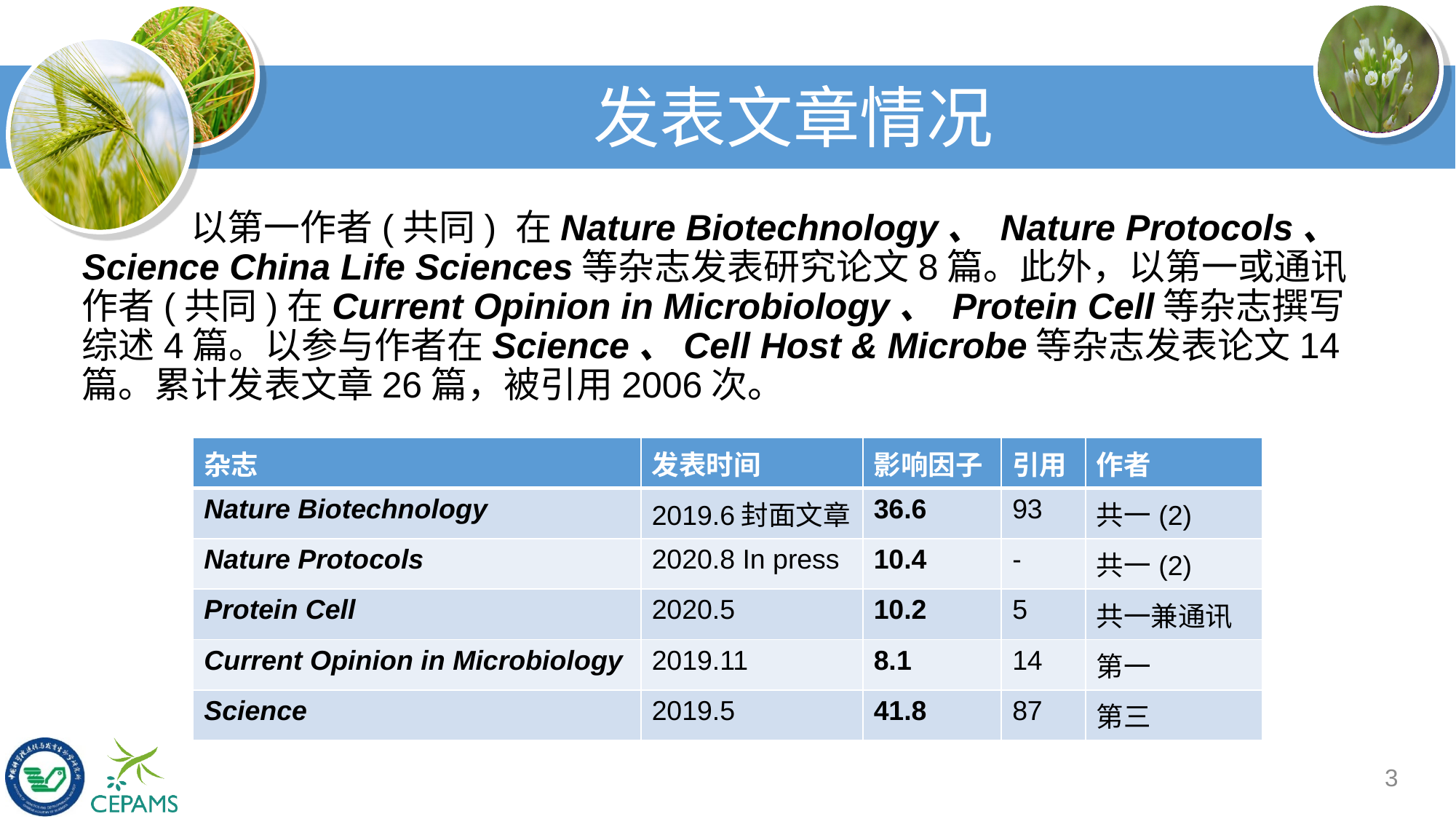

# 发表文章情况
	以第一作者(共同) 在Nature Biotechnology、 Nature Protocols、 Science China Life Sciences等杂志发表研究论文8篇。此外，以第一或通讯作者(共同)在Current Opinion in Microbiology、 Protein Cell等杂志撰写综述4篇。以参与作者在Science、Cell Host & Microbe等杂志发表论文14篇。累计发表文章26篇，被引用2006次。
| 杂志 | 发表时间 | 影响因子 | 引用 | 作者 |
| --- | --- | --- | --- | --- |
| Nature Biotechnology | 2019.6封面文章 | 36.6 | 93 | 共一(2) |
| Nature Protocols | 2020.8 In press | 10.4 | - | 共一(2) |
| Protein Cell | 2020.5 | 10.2 | 5 | 共一兼通讯 |
| Current Opinion in Microbiology | 2019.11 | 8.1 | 14 | 第一 |
| Science | 2019.5 | 41.8 | 87 | 第三 |
3